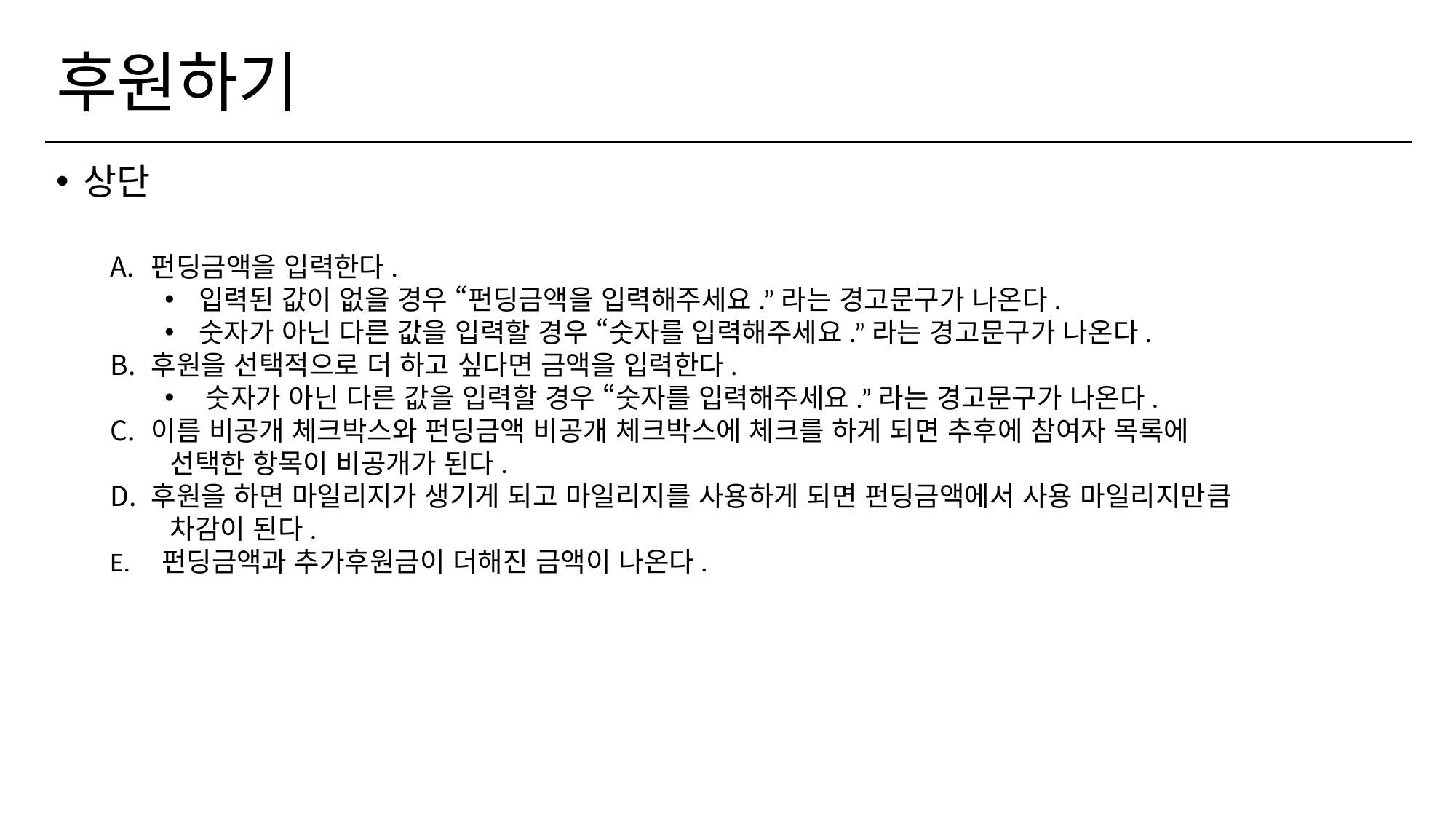

# 후원하기
상단
펀딩금액을 입력한다.
입력된 값이 없을 경우 “펀딩금액을 입력해주세요.”라는 경고문구가 나온다.
숫자가 아닌 다른 값을 입력할 경우 “숫자를 입력해주세요.”라는 경고문구가 나온다.
후원을 선택적으로 더 하고 싶다면 금액을 입력한다.
숫자가 아닌 다른 값을 입력할 경우 “숫자를 입력해주세요.”라는 경고문구가 나온다.
이름 비공개 체크박스와 펀딩금액 비공개 체크박스에 체크를 하게 되면 추후에 참여자 목록에
       선택한 항목이 비공개가 된다.
후원을 하면 마일리지가 생기게 되고 마일리지를 사용하게 되면 펀딩금액에서 사용 마일리지만큼
       차감이 된다.
E.    펀딩금액과 추가후원금이 더해진 금액이 나온다.